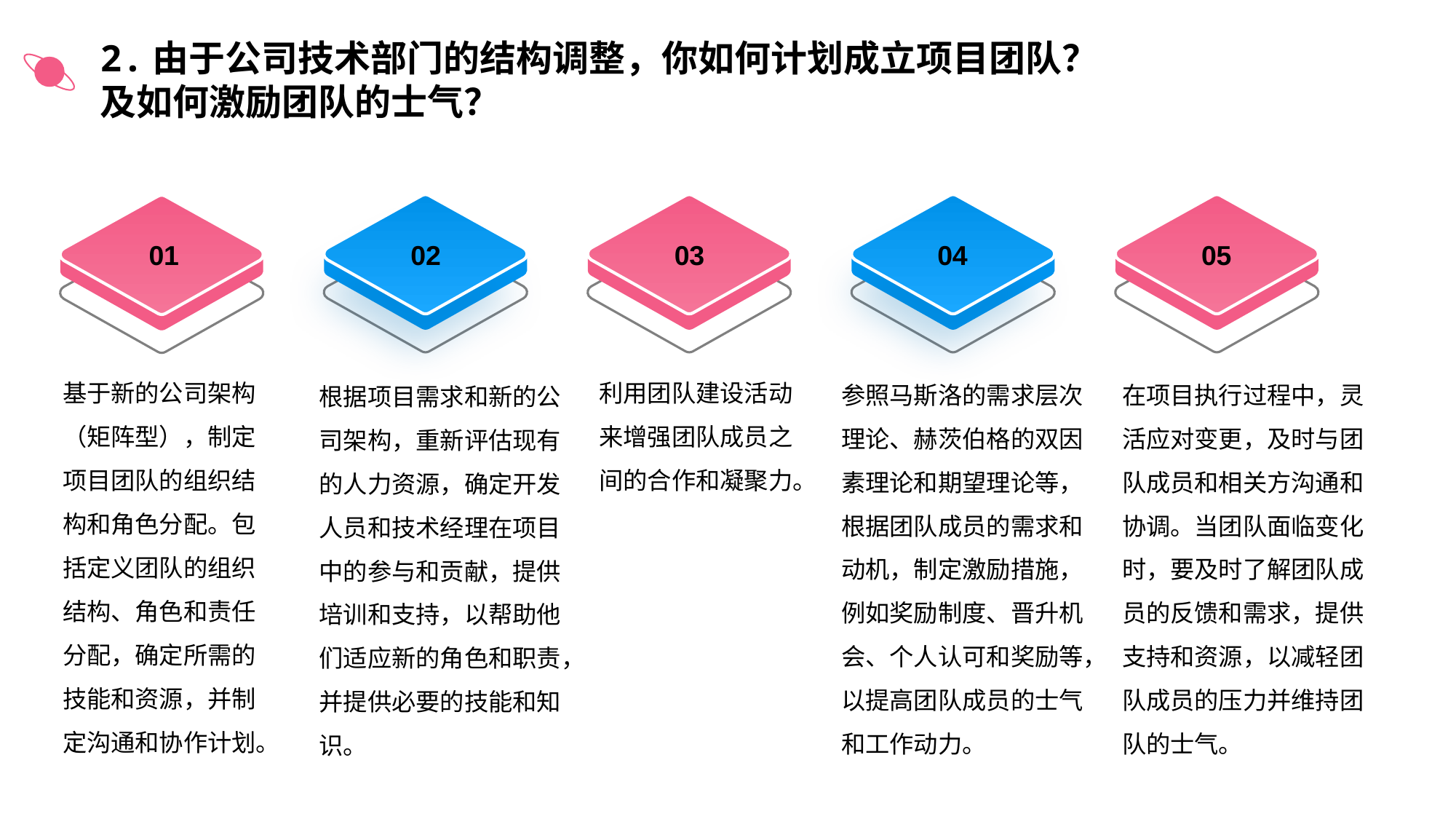

2.由于公司技术部门的结构调整，你如何计划成立项目团队？及如何激励团队的士气？

01

02

03

04

05

根据项目需求和新的公司架构，重新评估现有的人力资源，确定开发人员和技术经理在项目中的参与和贡献，提供培训和支持，以帮助他们适应新的角色和职责，并提供必要的技能和知识。
在项目执行过程中，灵活应对变更，及时与团队成员和相关方沟通和协调。当团队面临变化时，要及时了解团队成员的反馈和需求，提供支持和资源，以减轻团队成员的压力并维持团队的士气。
利用团队建设活动来增强团队成员之间的合作和凝聚力。

参照马斯洛的需求层次理论、赫茨伯格的双因素理论和期望理论等，根据团队成员的需求和动机，制定激励措施，例如奖励制度、晋升机会、个人认可和奖励等，以提高团队成员的士气和工作动力。

基于新的公司架构（矩阵型），制定项目团队的组织结构和角色分配。包括定义团队的组织结构、角色和责任分配，确定所需的技能和资源，并制定沟通和协作计划。